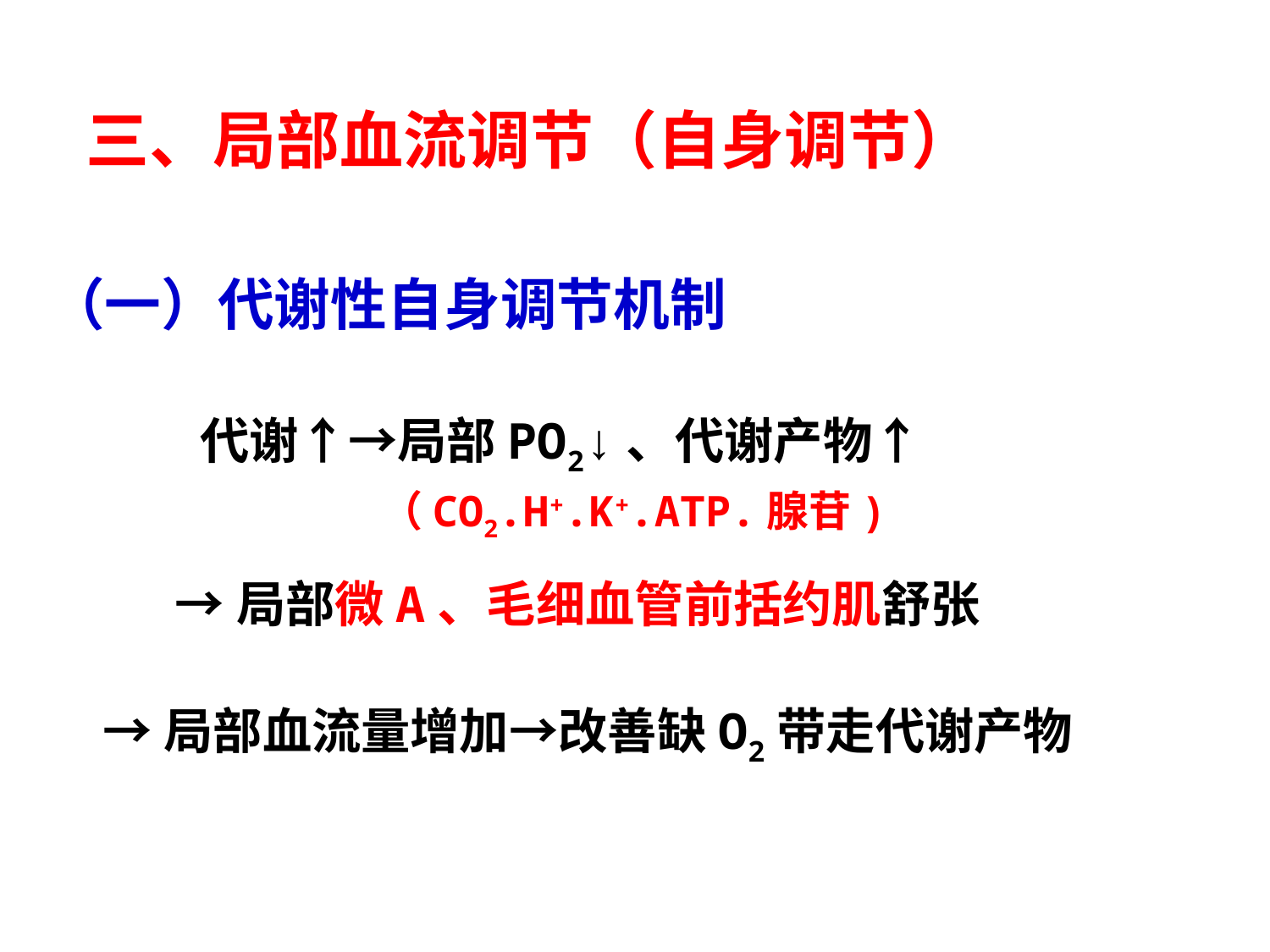

三、局部血流调节（自身调节）
（一）代谢性自身调节机制
代谢↑→局部PO2↓、代谢产物↑
               （CO2.H+.K+.ATP.腺苷)
→局部微A、毛细血管前括约肌舒张
→局部血流量增加→改善缺O2带走代谢产物